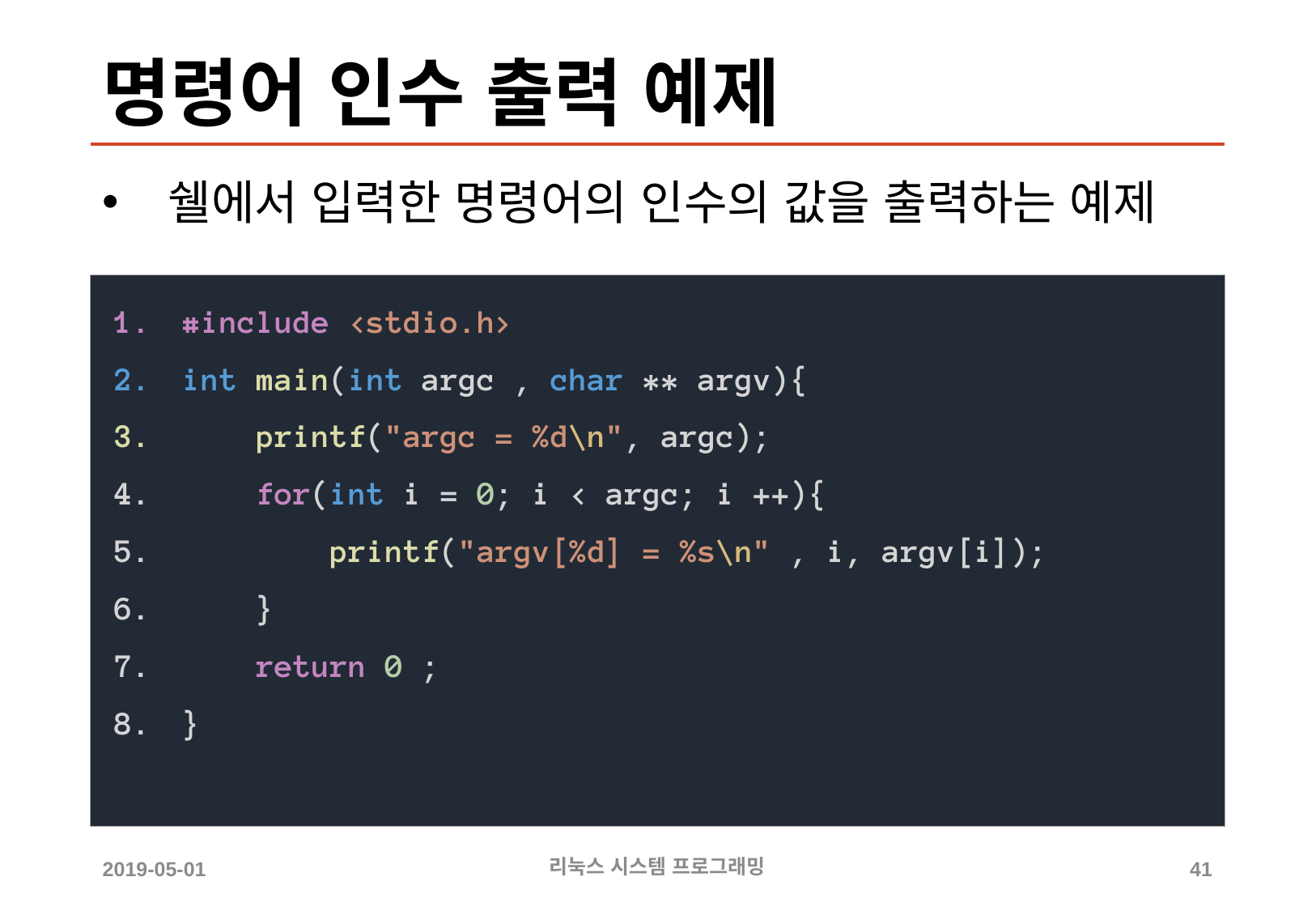

# 명령어 인수 출력 예제
쉘에서 입력한 명령어의 인수의 값을 출력하는 예제
#include <stdio.h>
int main(int argc , char ** argv){
    printf("argc = %d\n", argc);
    for(int i = 0; i < argc; i ++){
        printf("argv[%d] = %s\n" , i, argv[i]);
    }
    return 0 ;
}
2019-05-01
리눅스 시스템 프로그래밍
41